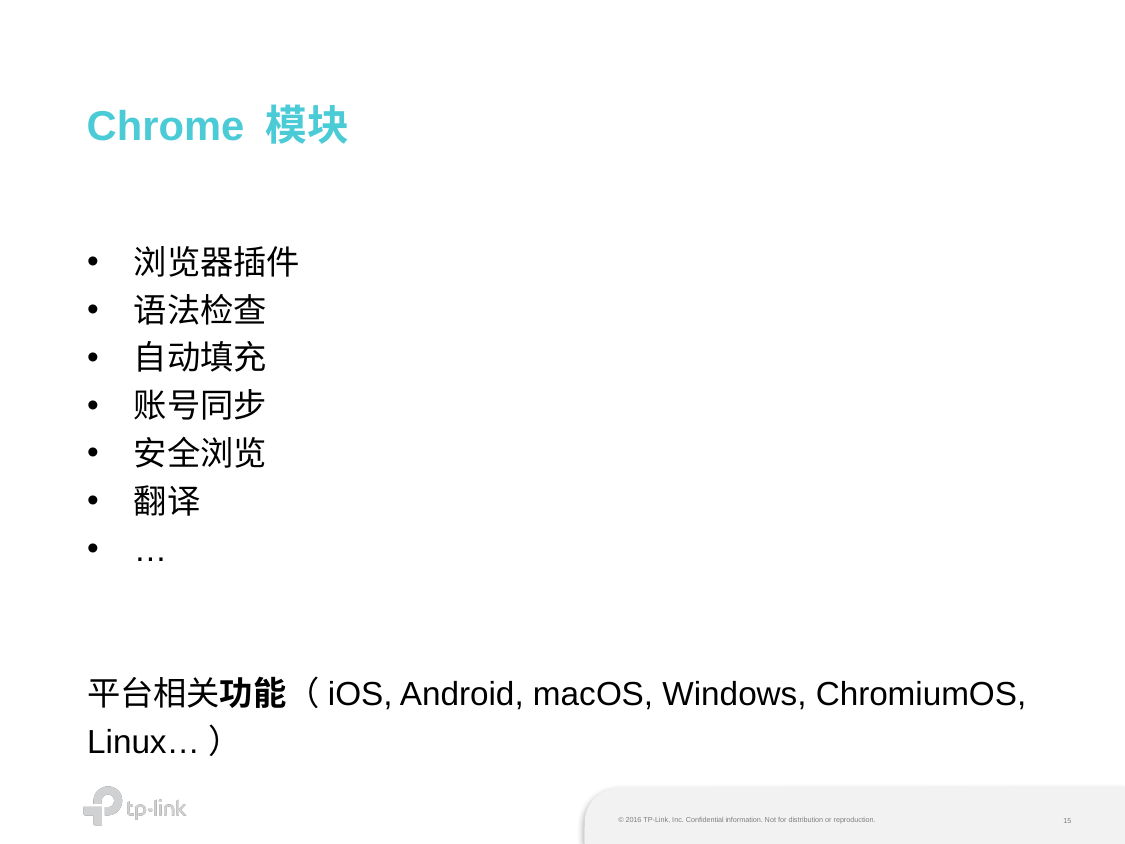

# Chrome 模块
浏览器插件
语法检查
自动填充
账号同步
安全浏览
翻译
…

平台相关功能（iOS, Android, macOS, Windows, ChromiumOS, Linux…）